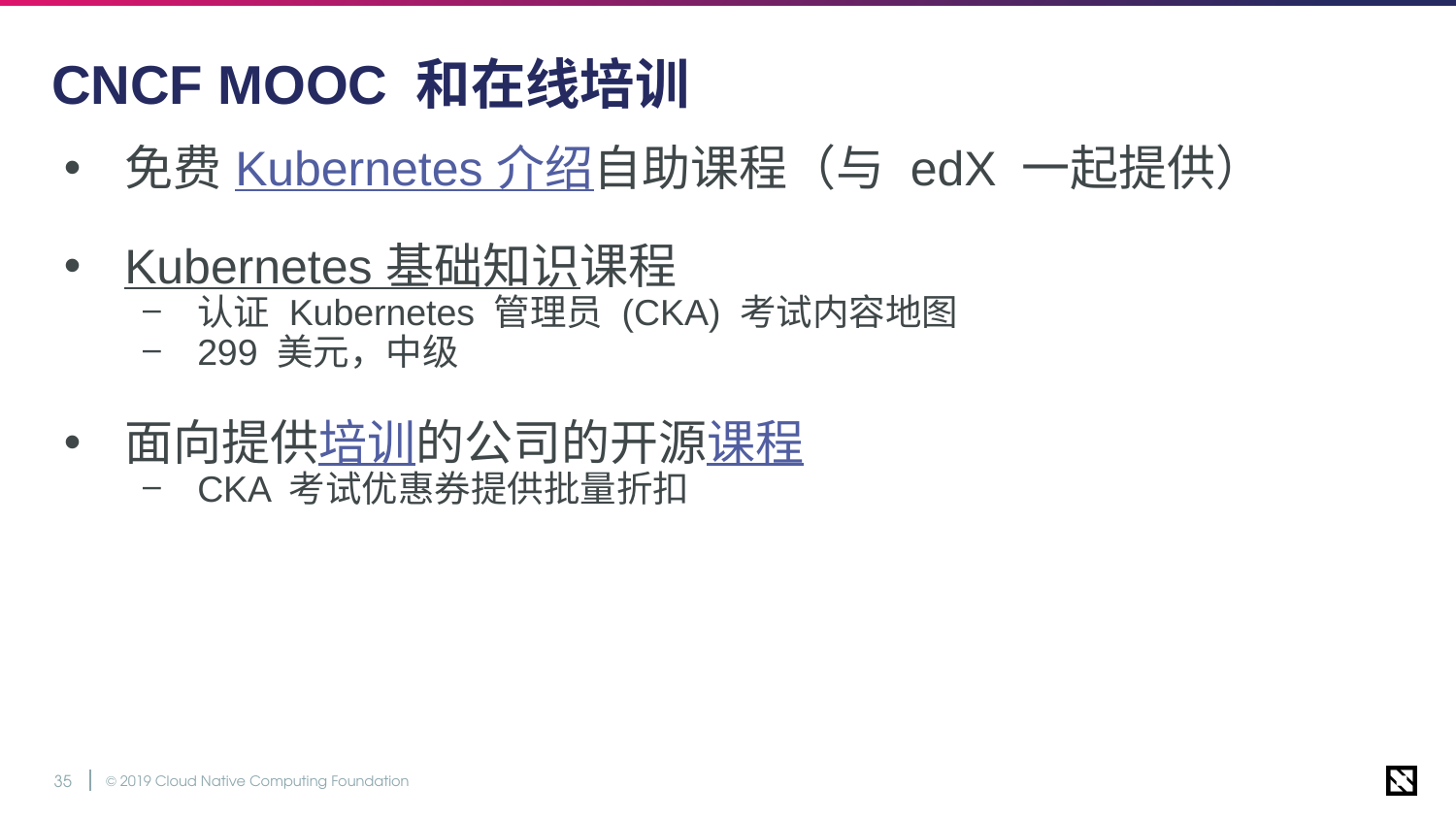

# CNCF MOOC 和在线培训
免费 Kubernetes 介绍自助课程（与 edX 一起提供）

Kubernetes 基础知识课程
认证 Kubernetes 管理员 (CKA) 考试内容地图
299 美元，中级

面向提供培训的公司的开源课程
CKA 考试优惠券提供批量折扣